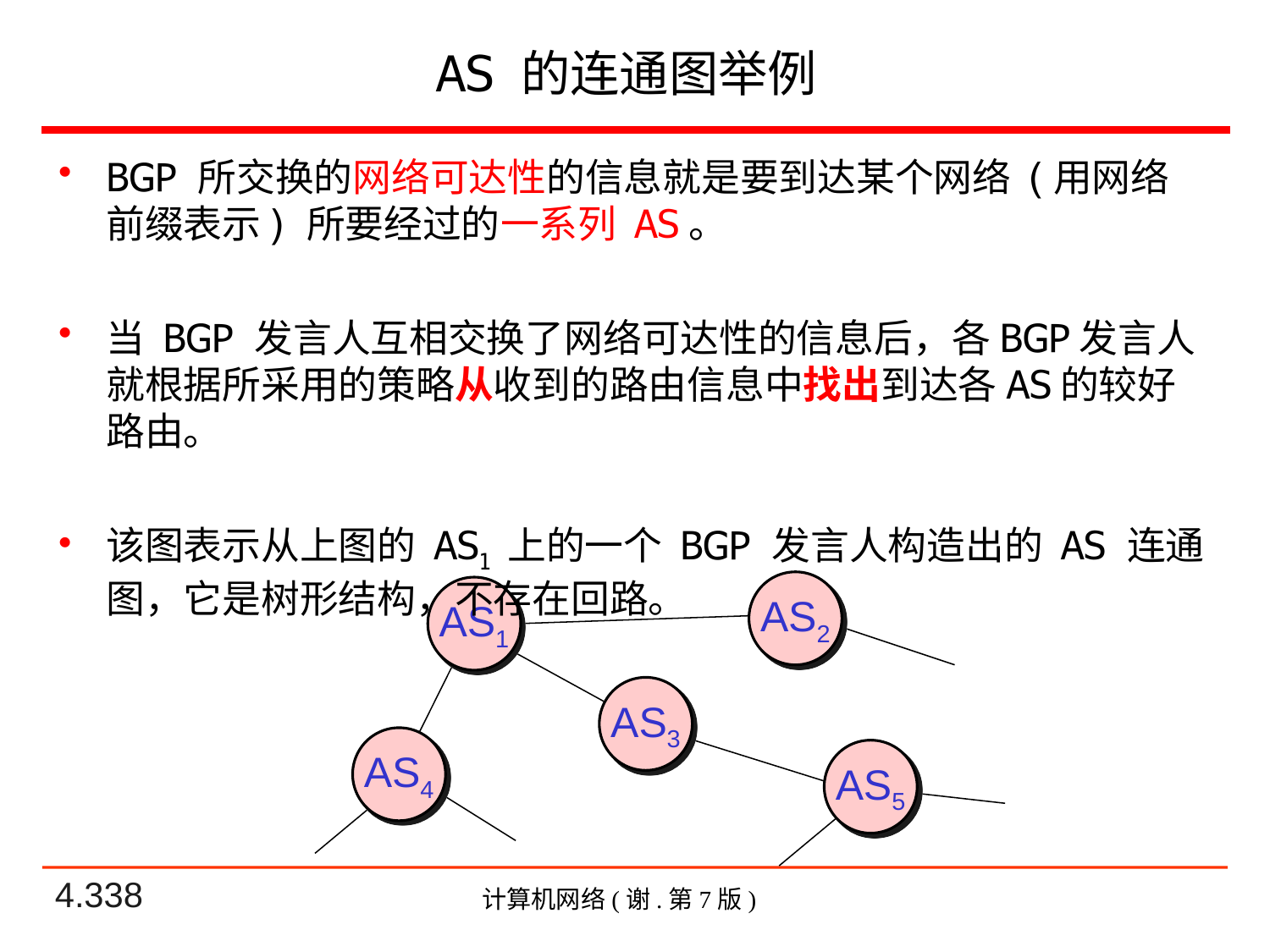

# AS 的连通图举例
BGP 所交换的网络可达性的信息就是要到达某个网络 (用网络前缀表示) 所要经过的一系列 AS。

当 BGP 发言人互相交换了网络可达性的信息后，各BGP发言人就根据所采用的策略从收到的路由信息中找出到达各AS的较好路由。

该图表示从上图的 AS1 上的一个 BGP 发言人构造出的 AS 连通图，它是树形结构，不存在回路。
AS2
AS1

AS3
AS4

AS5